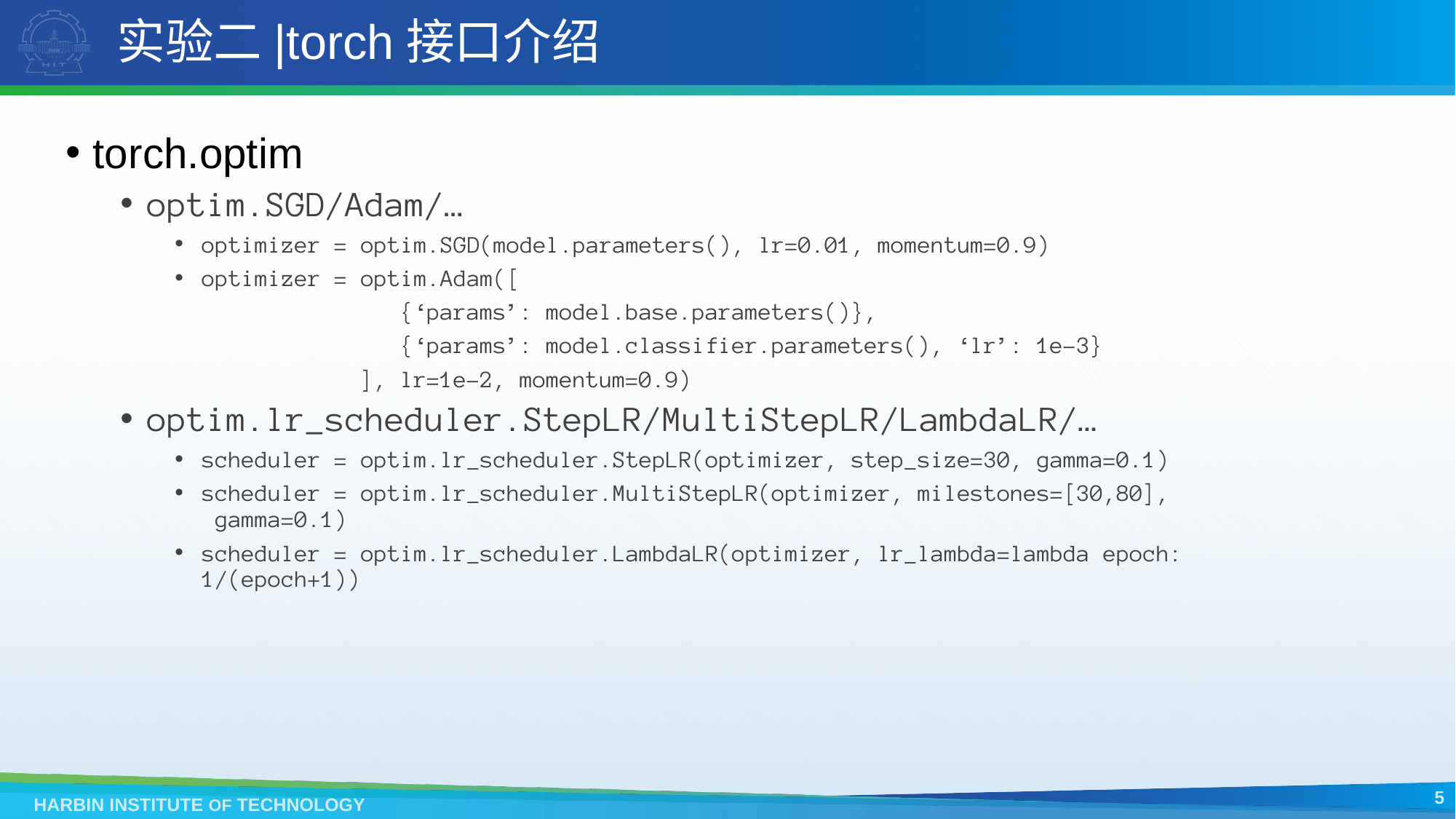

# 实验二|torch接口介绍
torch.optim
optim.SGD/Adam/…
optimizer = optim.SGD(model.parameters(), lr=0.01, momentum=0.9)
optimizer = optim.Adam([
                 {‘params’: model.base.parameters()},
                 {‘params’: model.classifier.parameters(), ‘lr’: 1e-3}
              ], lr=1e-2, momentum=0.9)
optim.lr_scheduler.StepLR/MultiStepLR/LambdaLR/…
scheduler = optim.lr_scheduler.StepLR(optimizer, step_size=30, gamma=0.1)
scheduler = optim.lr_scheduler.MultiStepLR(optimizer, milestones=[30,80],    gamma=0.1)
scheduler = optim.lr_scheduler.LambdaLR(optimizer, lr_lambda=lambda epoch: 1/(epoch+1))

5
HARBIN INSTITUTE OF TECHNOLOGY